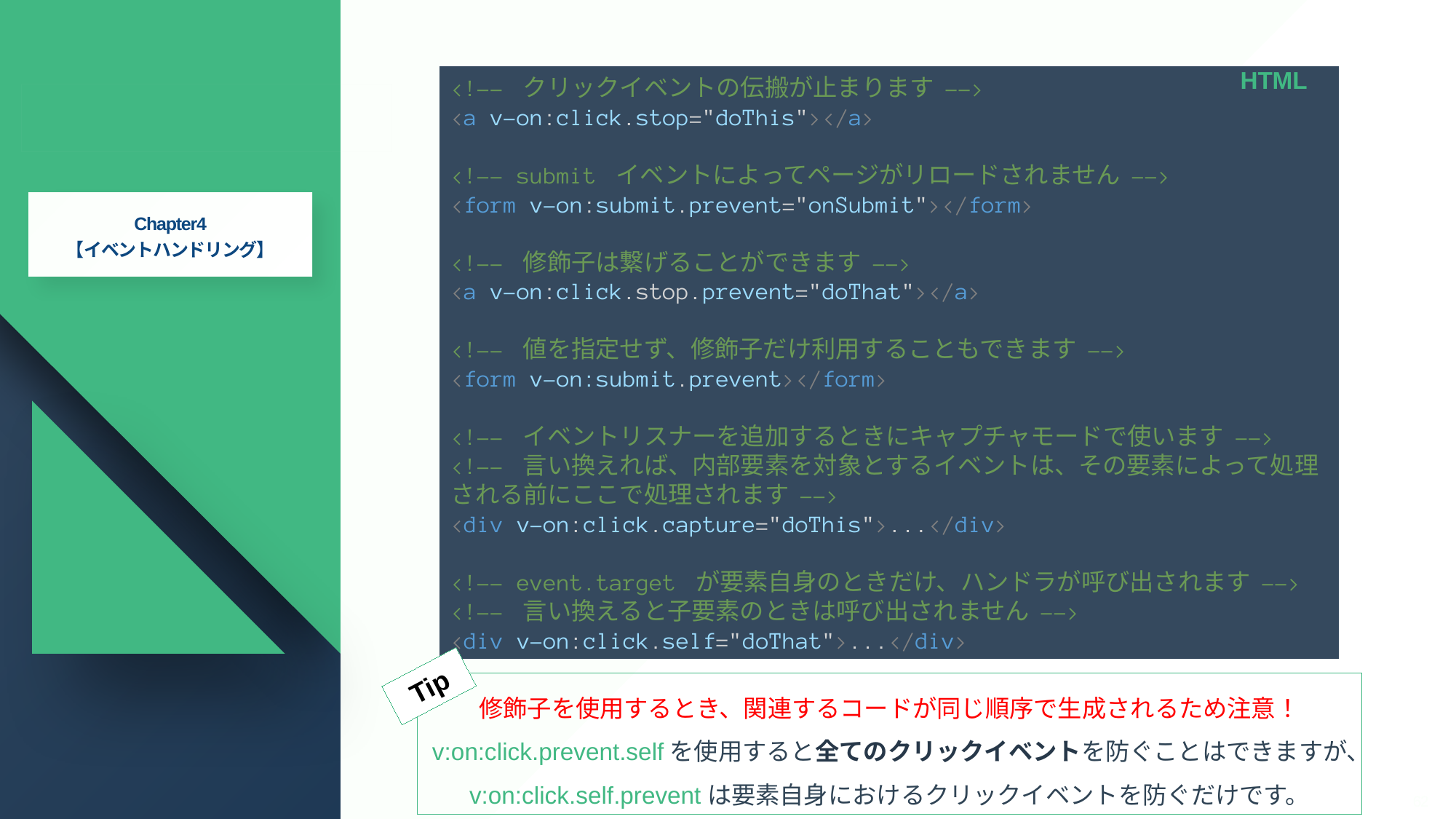

HTML
<!-- クリックイベントの伝搬が止まります -->
<a v-on:click.stop="doThis"></a>
<!-- submit イベントによってページがリロードされません -->
<form v-on:submit.prevent="onSubmit"></form>
<!-- 修飾子は繋げることができます -->
<a v-on:click.stop.prevent="doThat"></a>
<!-- 値を指定せず、修飾子だけ利用することもできます -->
<form v-on:submit.prevent></form>
<!-- イベントリスナーを追加するときにキャプチャモードで使います -->
<!-- 言い換えれば、内部要素を対象とするイベントは、その要素によって処理される前にここで処理されます -->
<div v-on:click.capture="doThis">...</div>
<!-- event.target が要素自身のときだけ、ハンドラが呼び出されます -->
<!-- 言い換えると子要素のときは呼び出されません -->
<div v-on:click.self="doThat">...</div>
# 2.Vue基本構文
Chapter4
【イベントハンドリング】
Tip
修飾子を使用するとき、関連するコードが同じ順序で生成されるため注意！
v:on:click.prevent.selfを使用すると全てのクリックイベントを防ぐことはできますが、
v:on:click.self.preventは要素自身におけるクリックイベントを防ぐだけです。
Presentaion By  (株)パワーソフトシステム
62